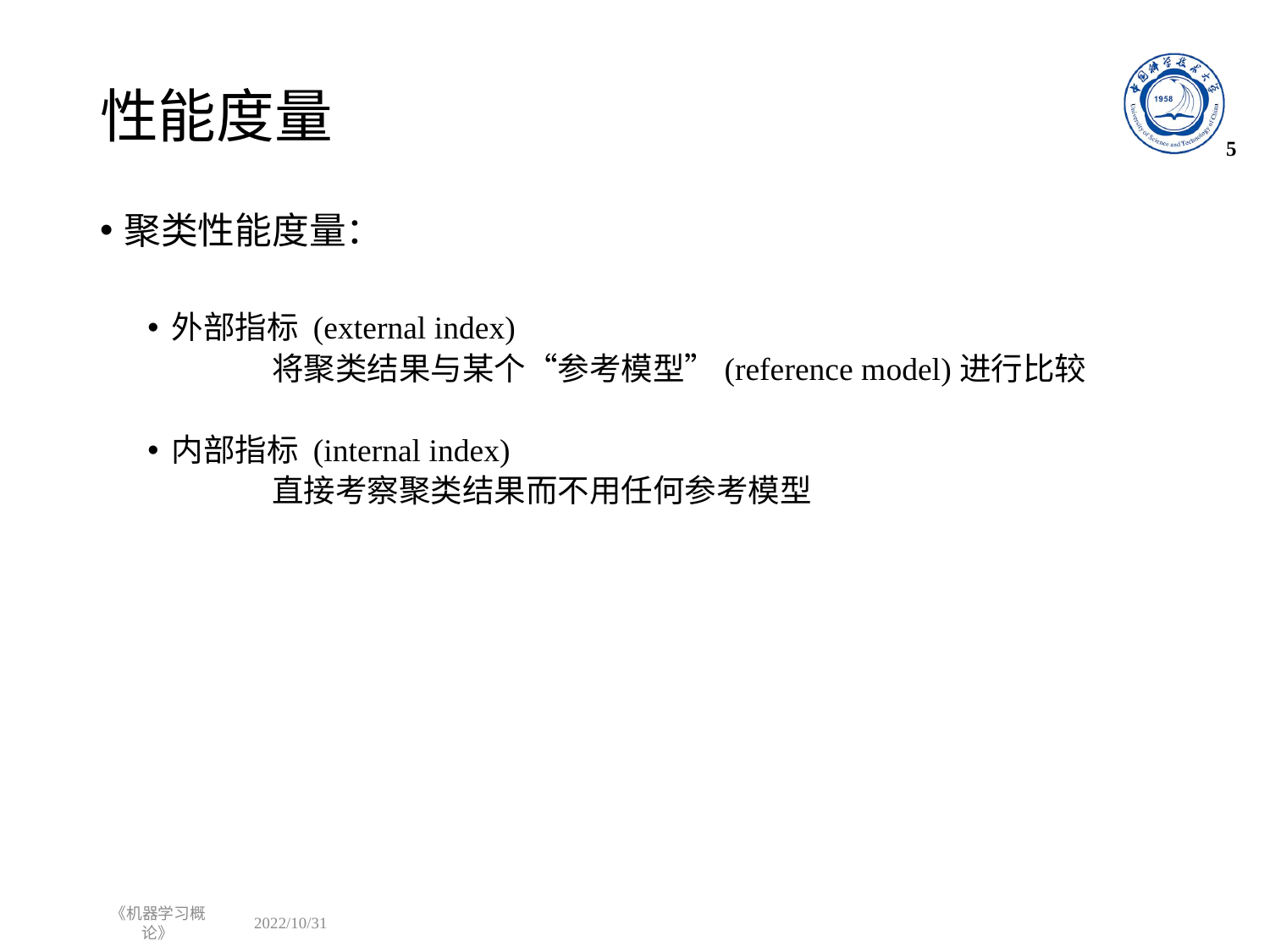

# 性能度量
5
聚类性能度量：

外部指标 (external index)
	将聚类结果与某个“参考模型”(reference model)进行比较

内部指标 (internal index)
	直接考察聚类结果而不用任何参考模型

《机器学习概论》
2022/10/31